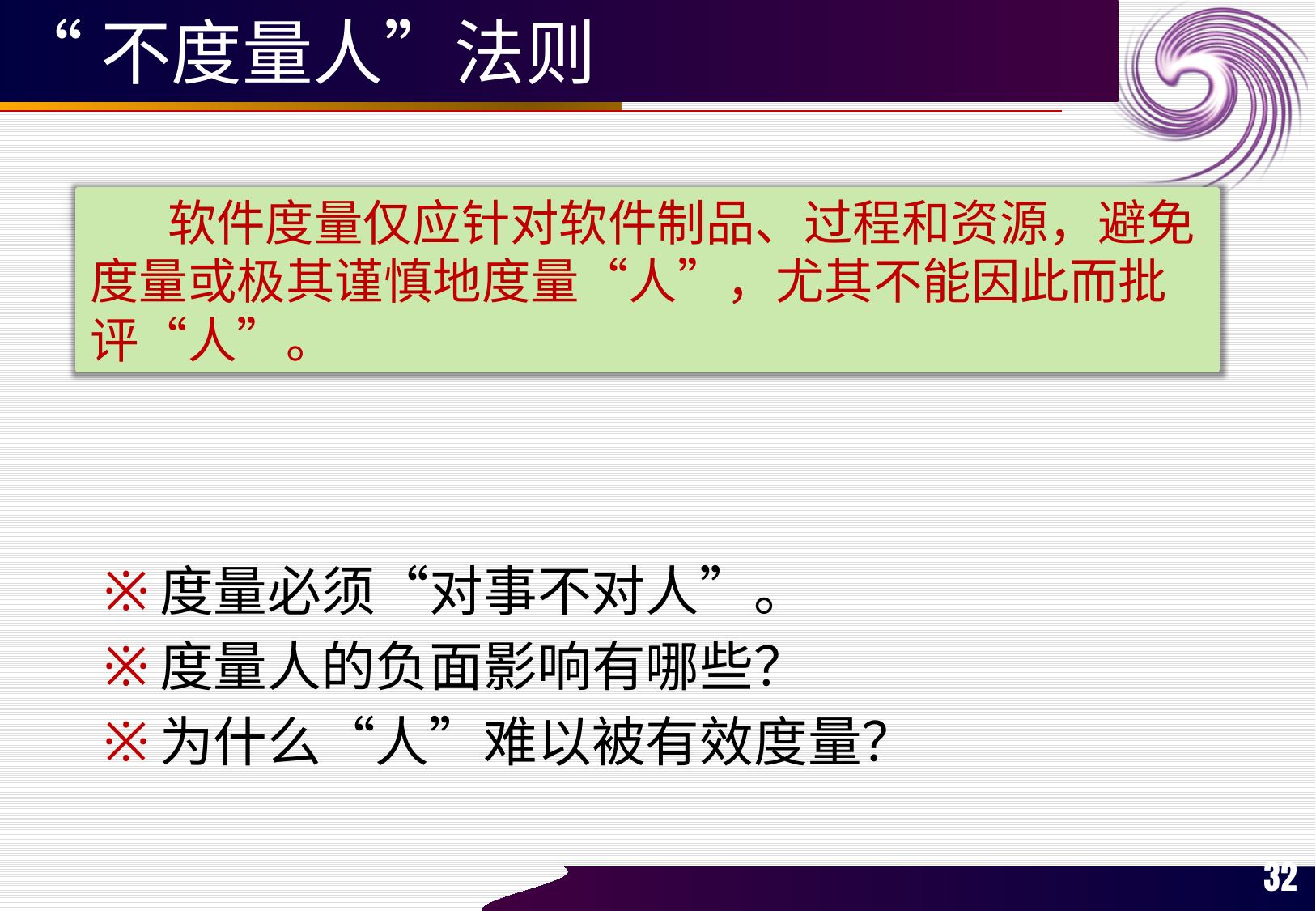

# “不度量人”法则
      软件度量仅应针对软件制品、过程和资源，避免度量或极其谨慎地度量“人”，尤其不能因此而批评“人”。
度量必须“对事不对人”。
度量人的负面影响有哪些？
为什么“人”难以被有效度量？
32